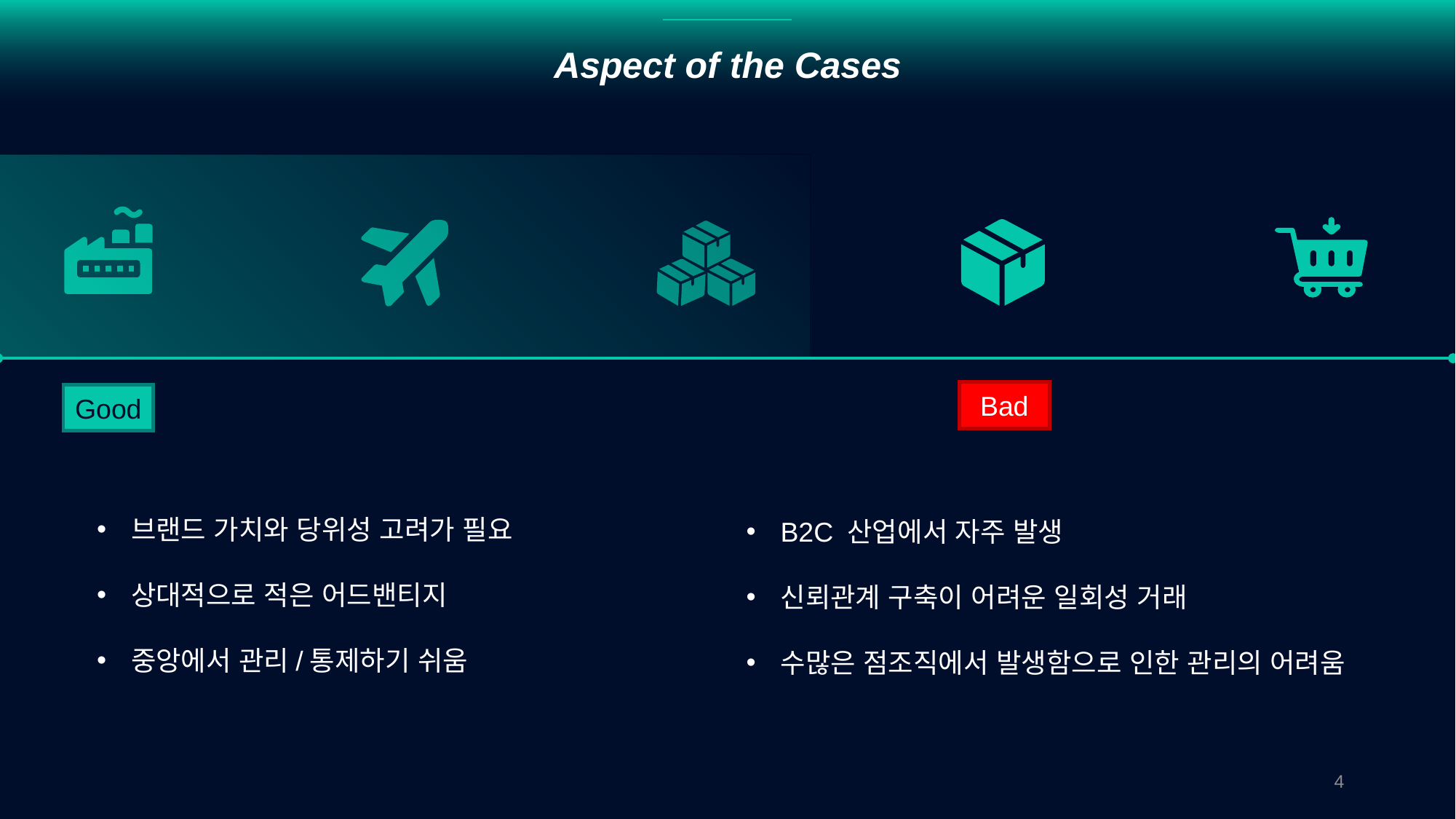

Aspect of the Cases

Bad
Good
브랜드 가치와 당위성 고려가 필요

상대적으로 적은 어드밴티지

중앙에서 관리/통제하기 쉬움
B2C 산업에서 자주 발생

신뢰관계 구축이 어려운 일회성 거래

수많은 점조직에서 발생함으로 인한 관리의 어려움
4